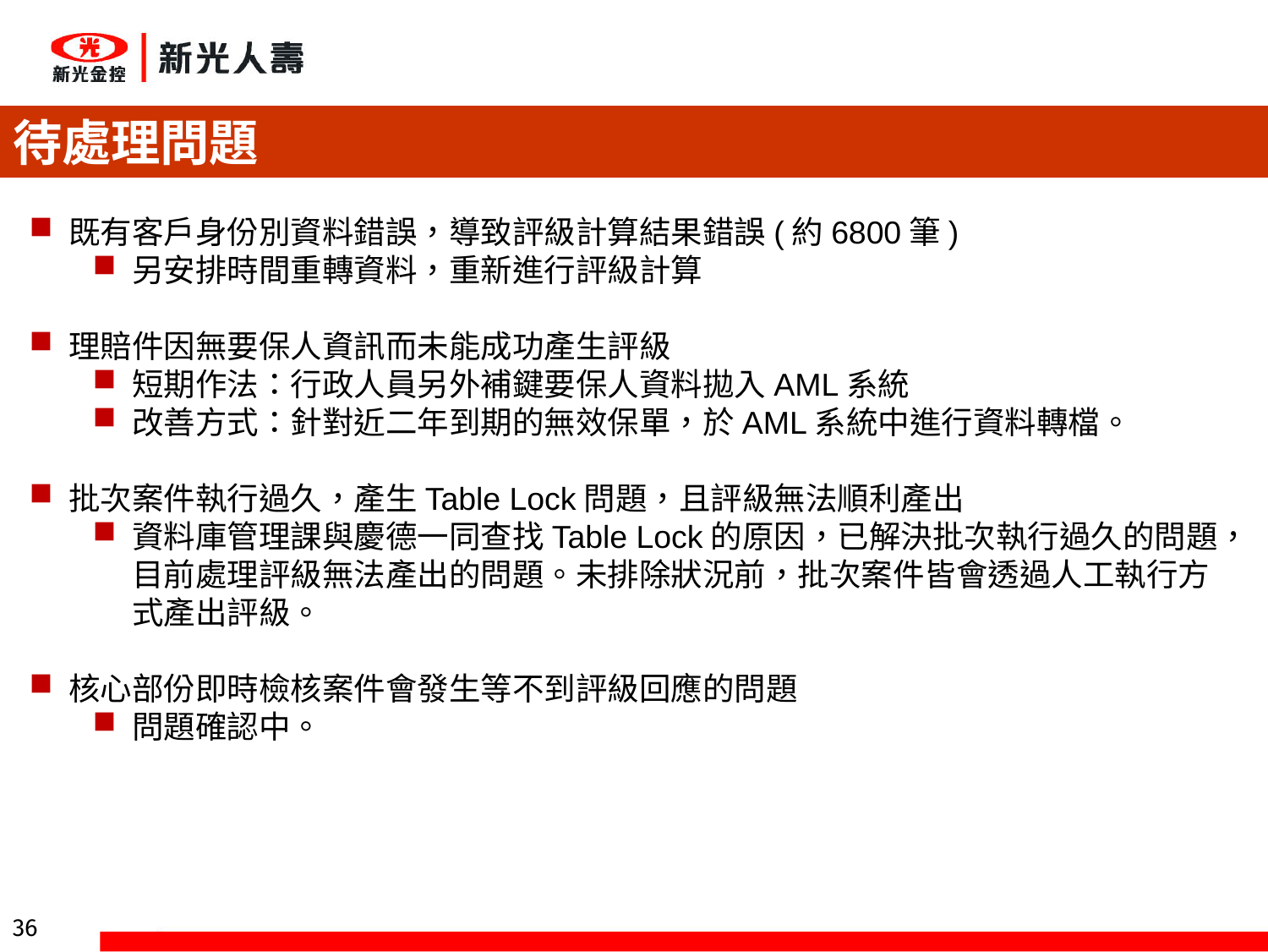

# 待處理問題
既有客戶身份別資料錯誤，導致評級計算結果錯誤(約6800筆)
另安排時間重轉資料，重新進行評級計算

理賠件因無要保人資訊而未能成功產生評級
短期作法：行政人員另外補鍵要保人資料拋入AML系統
改善方式：針對近二年到期的無效保單，於AML系統中進行資料轉檔。

批次案件執行過久，產生Table Lock問題，且評級無法順利產出
資料庫管理課與慶德一同查找Table Lock的原因，已解決批次執行過久的問題，目前處理評級無法產出的問題。未排除狀況前，批次案件皆會透過人工執行方式產出評級。

核心部份即時檢核案件會發生等不到評級回應的問題
問題確認中。